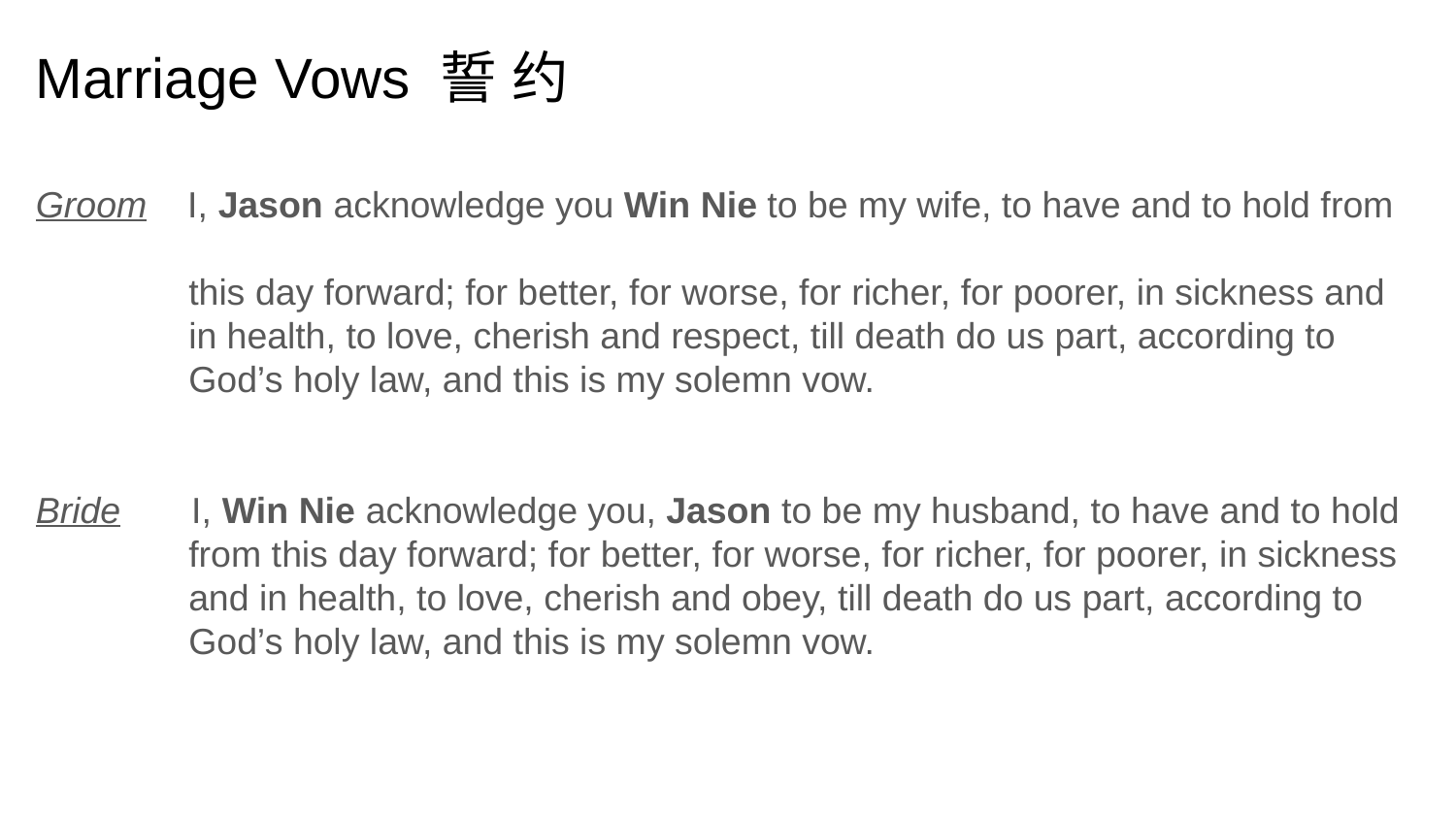

# Marriage Vows 誓 约
Groom    I, Jason acknowledge you Win Nie to be my wife, to have and to hold from
               this day forward; for better, for worse, for richer, for poorer, in sickness and
               in health, to love, cherish and respect, till death do us part, according to
               God’s holy law, and this is my solemn vow.

Bride       I, Win Nie acknowledge you, Jason to be my husband, to have and to hold
               from this day forward; for better, for worse, for richer, for poorer, in sickness
               and in health, to love, cherish and obey, till death do us part, according to
               God’s holy law, and this is my solemn vow.